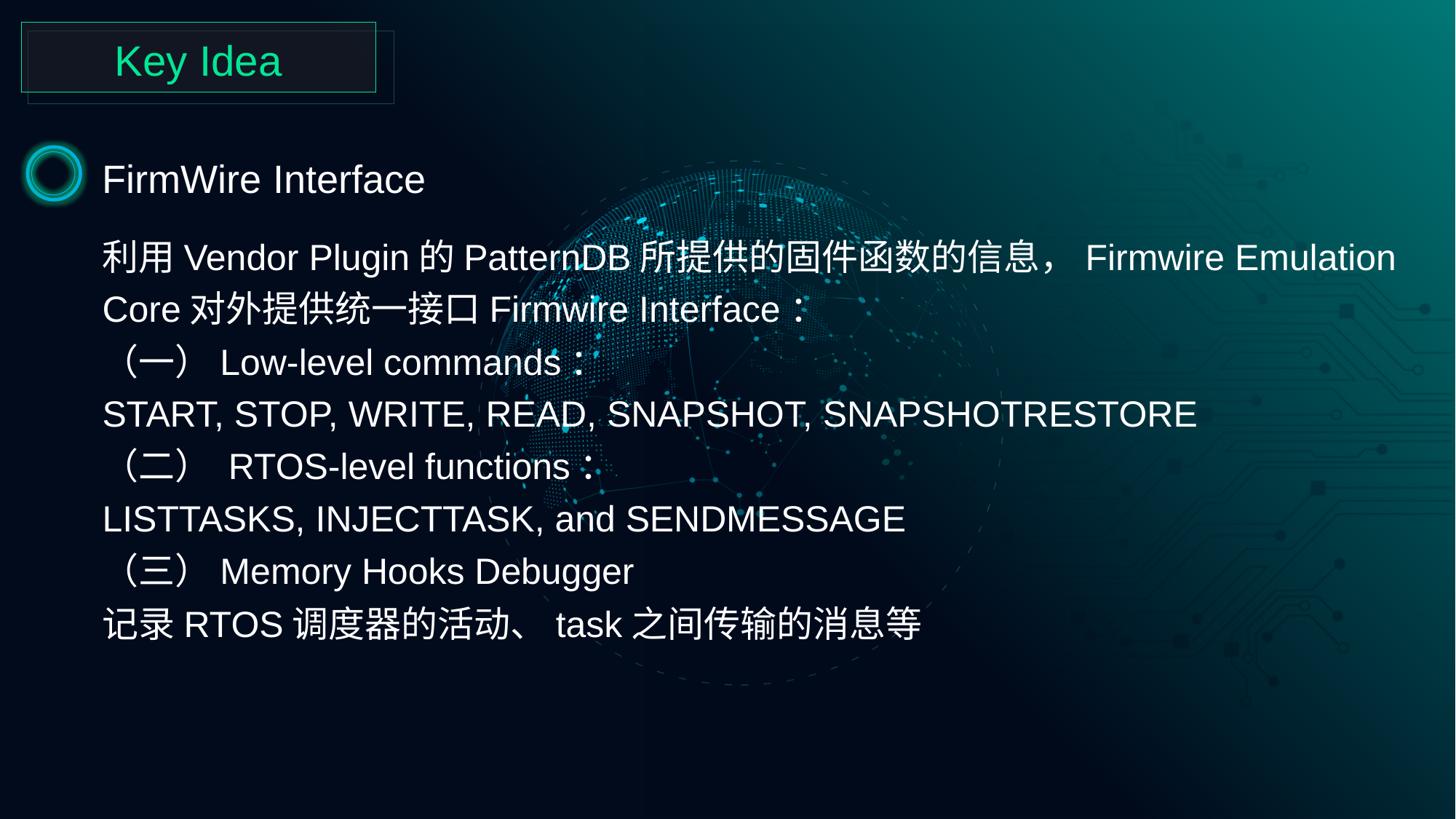

Key Idea

FirmWire Interface
利用Vendor Plugin的PatternDB所提供的固件函数的信息，Firmwire Emulation Core对外提供统一接口Firmwire Interface：
（一）Low-level commands：
START, STOP, WRITE, READ, SNAPSHOT, SNAPSHOTRESTORE
（二） RTOS-level functions：
LISTTASKS, INJECTTASK, and SENDMESSAGE
（三）Memory Hooks Debugger
记录RTOS调度器的活动、task之间传输的消息等